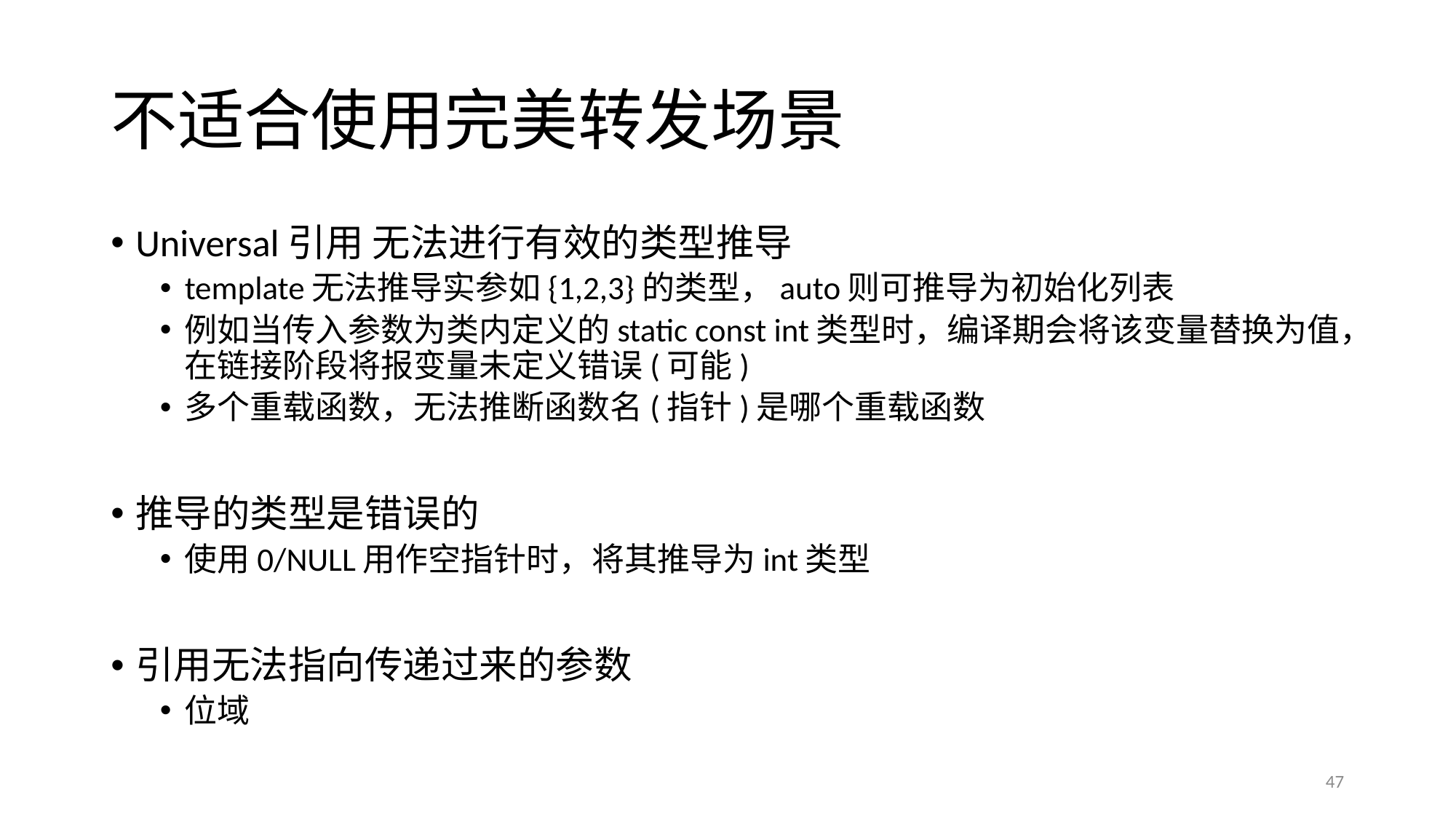

# 不适合使用完美转发场景
Universal引用 无法进行有效的类型推导
template无法推导实参如{1,2,3}的类型，auto则可推导为初始化列表
例如当传入参数为类内定义的static const int类型时，编译期会将该变量替换为值，在链接阶段将报变量未定义错误(可能)
多个重载函数，无法推断函数名(指针)是哪个重载函数

推导的类型是错误的
使用0/NULL用作空指针时，将其推导为int类型

引用无法指向传递过来的参数
位域
47